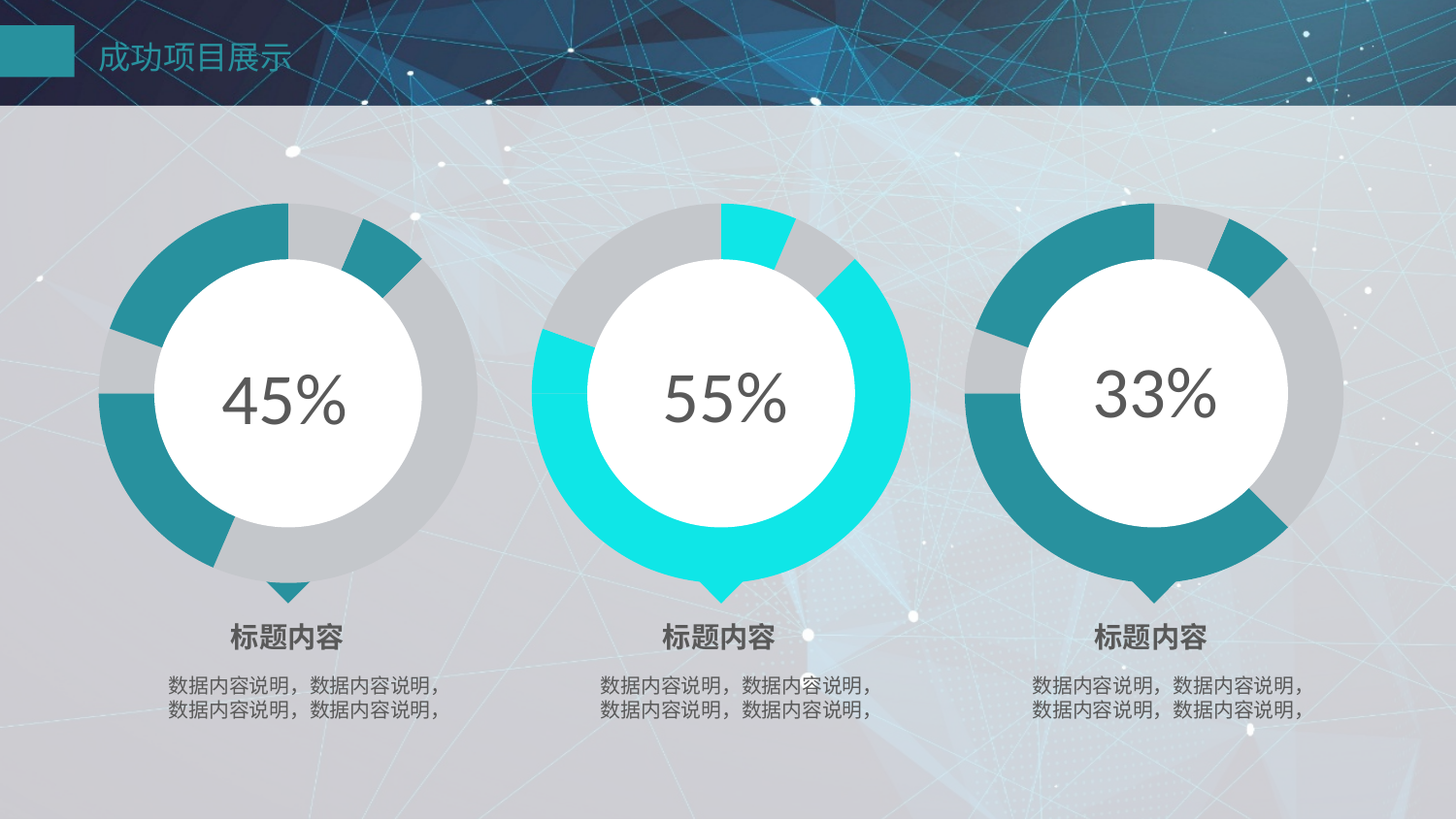

45%

55%

33%

标题内容
标题内容
标题内容
数据内容说明，数据内容说明，数据内容说明，数据内容说明，
数据内容说明，数据内容说明，数据内容说明，数据内容说明，
数据内容说明，数据内容说明，数据内容说明，数据内容说明，